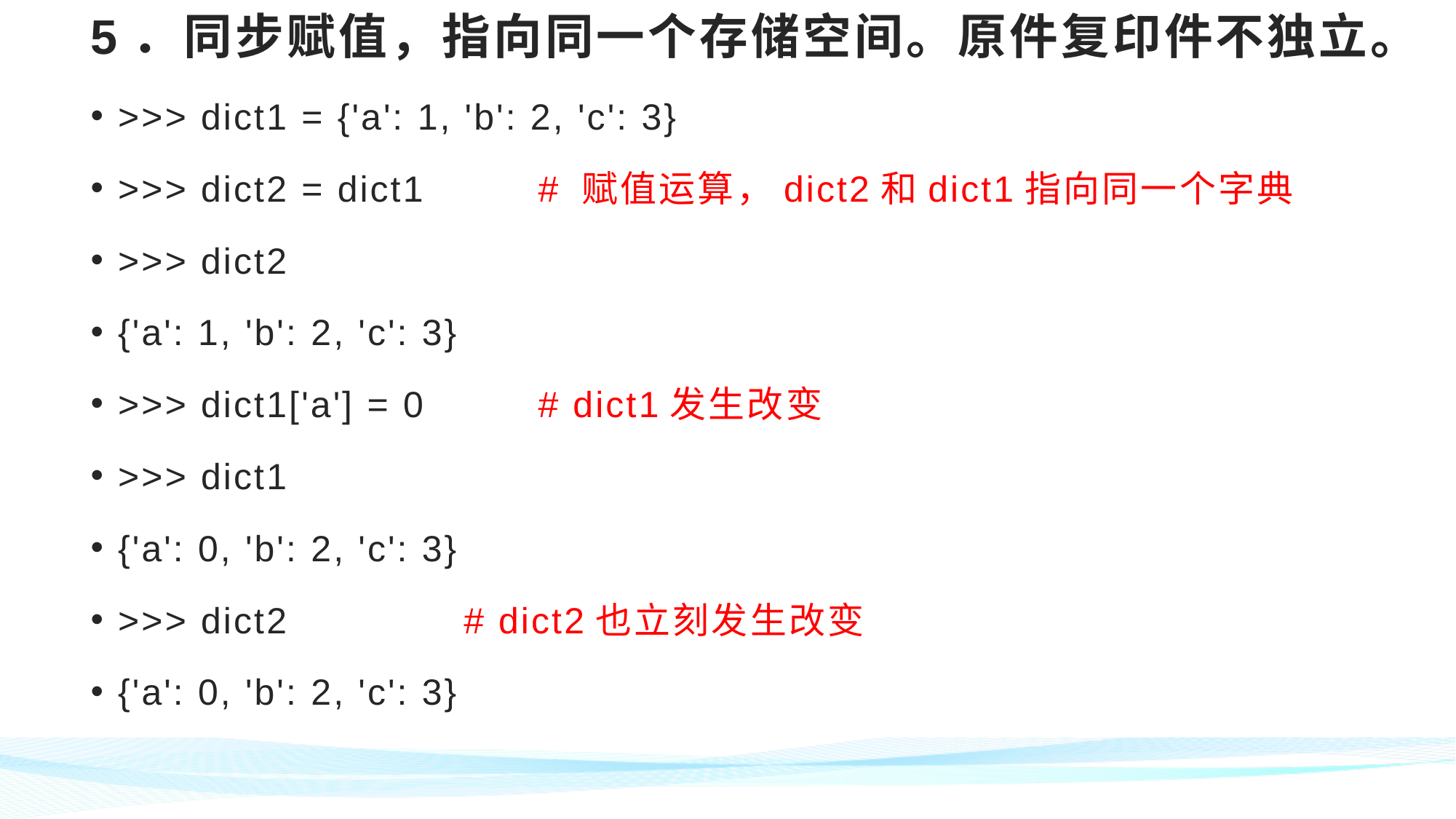

# 5．同步赋值，指向同一个存储空间。原件复印件不独立。
>>> dict1 = {'a': 1, 'b': 2, 'c': 3}
>>> dict2 = dict1         # 赋值运算，dict2和dict1指向同一个字典
>>> dict2
{'a': 1, 'b': 2, 'c': 3}
>>> dict1['a'] = 0         # dict1发生改变
>>> dict1
{'a': 0, 'b': 2, 'c': 3}
>>> dict2              # dict2也立刻发生改变
{'a': 0, 'b': 2, 'c': 3}
42